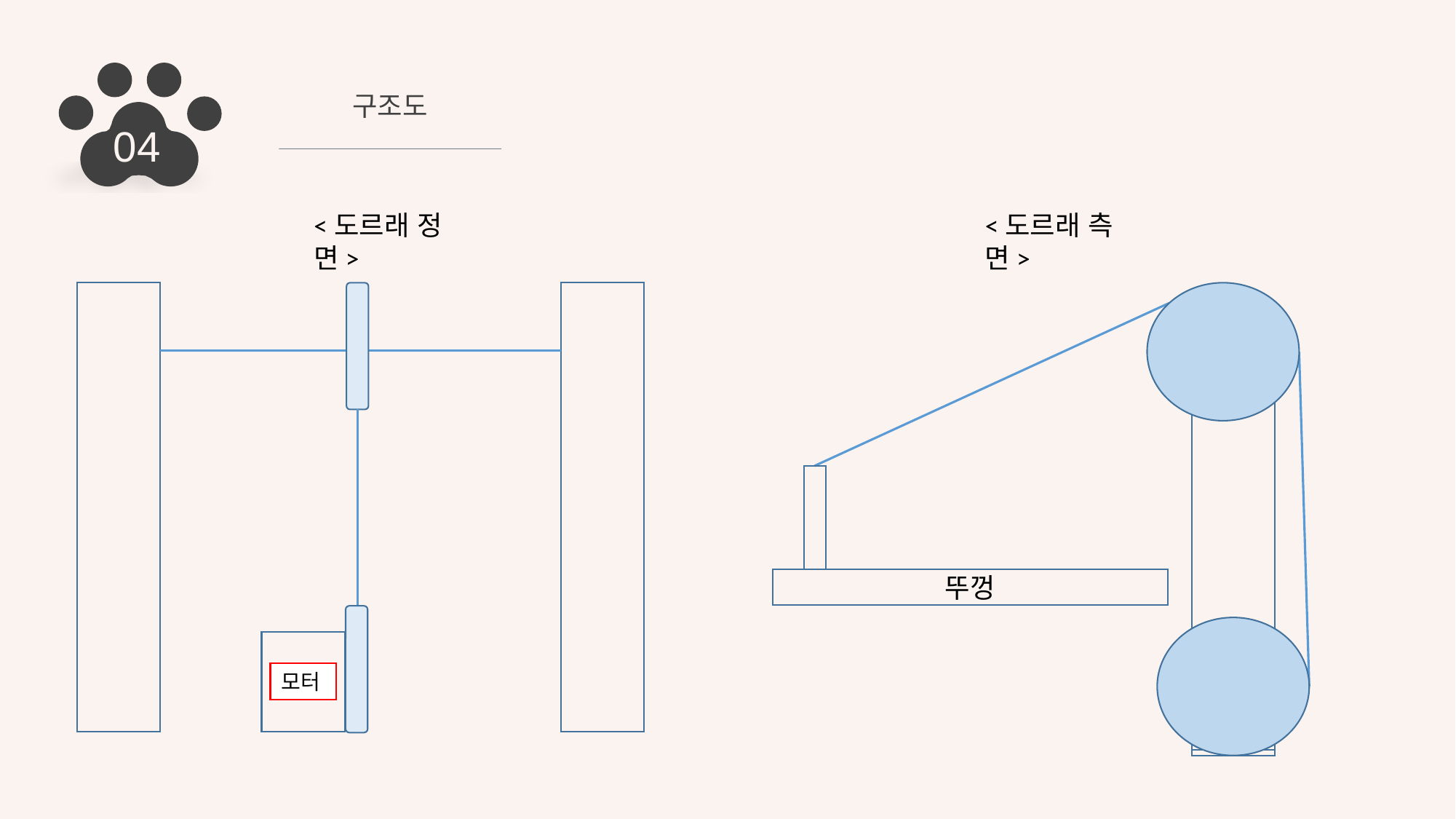

# 구조도
04
<도르래 정면>
<도르래 측면>

뚜껑

모터
모터